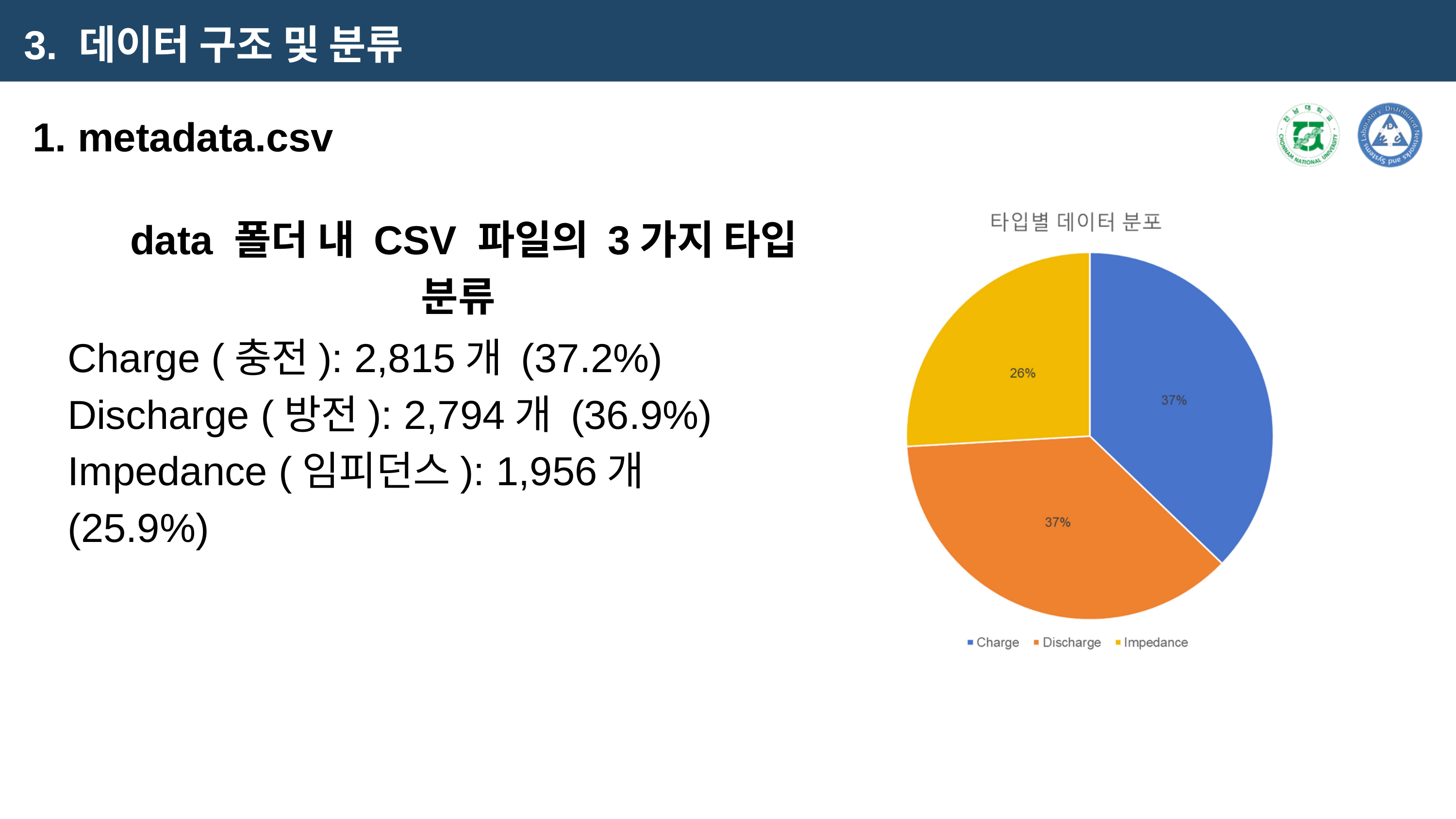

3. 데이터 구조 및 분류
1. metadata.csv

 data 폴더 내 CSV 파일의 3가지 타입 분류
Charge (충전): 2,815개 (37.2%)
Discharge (방전): 2,794개 (36.9%)
Impedance (임피던스): 1,956개 (25.9%)